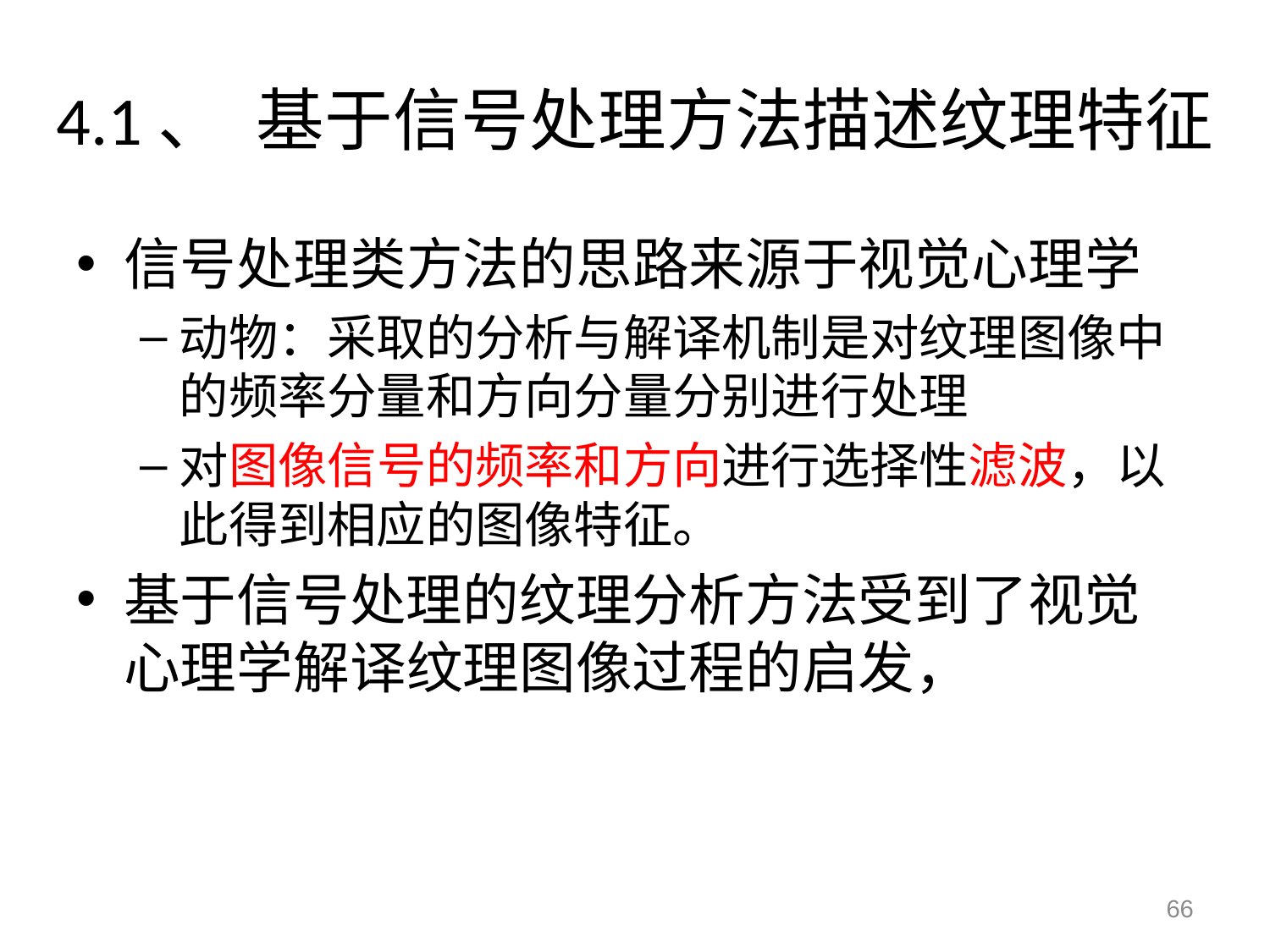

# 4.1、  基于信号处理方法描述纹理特征
信号处理类方法的思路来源于视觉心理学
动物：采取的分析与解译机制是对纹理图像中的频率分量和方向分量分别进行处理
对图像信号的频率和方向进行选择性滤波，以此得到相应的图像特征。
基于信号处理的纹理分析方法受到了视觉心理学解译纹理图像过程的启发，
66